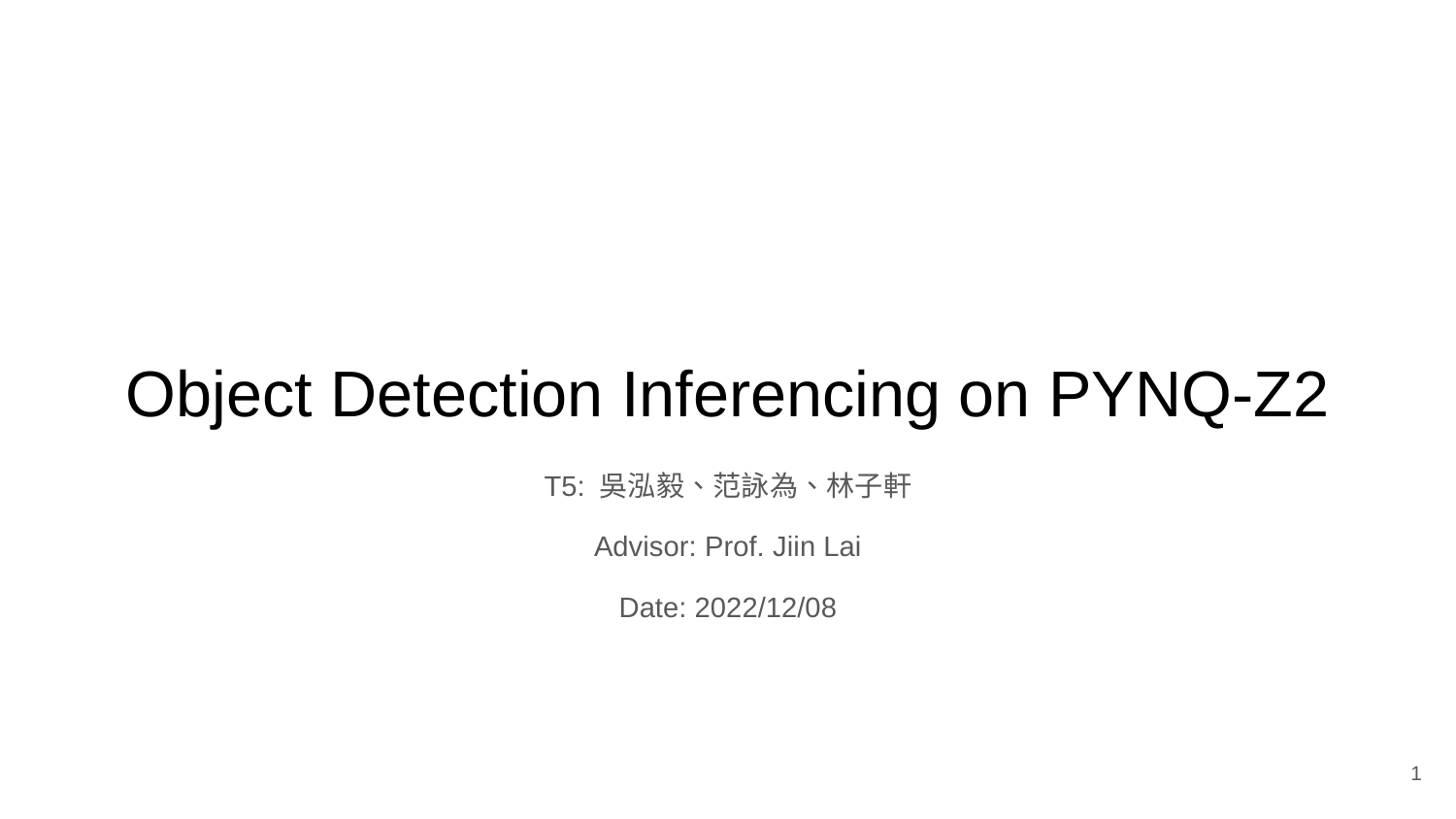

# Object Detection Inferencing on PYNQ-Z2
T5: 吳泓毅、范詠為、林子軒
Advisor: Prof. Jiin Lai
Date: 2022/12/08
1